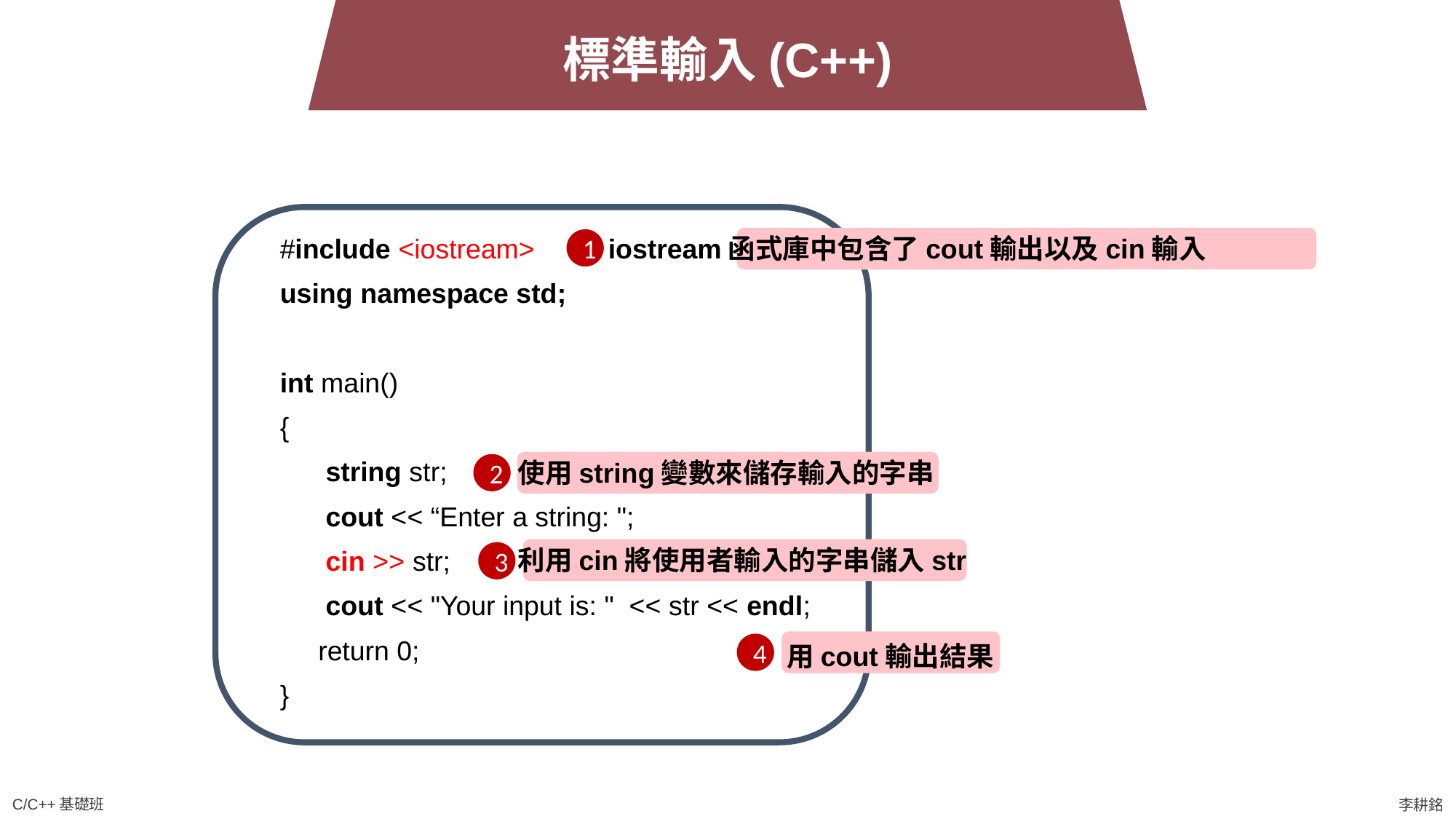

標準輸入(C++)

iostream函式庫中包含了cout輸出以及cin輸入

1
#include <iostream>
using namespace std;

int main()
{
      string str;
      cout << “Enter a string: ";
      cin >> str;
      cout << "Your input is: "  << str << endl;
     return 0;
}
使用string變數來儲存輸入的字串

2
利用cin將使用者輸入的字串儲入str

3

4
用cout輸出結果
C/C++基礎班
李耕銘